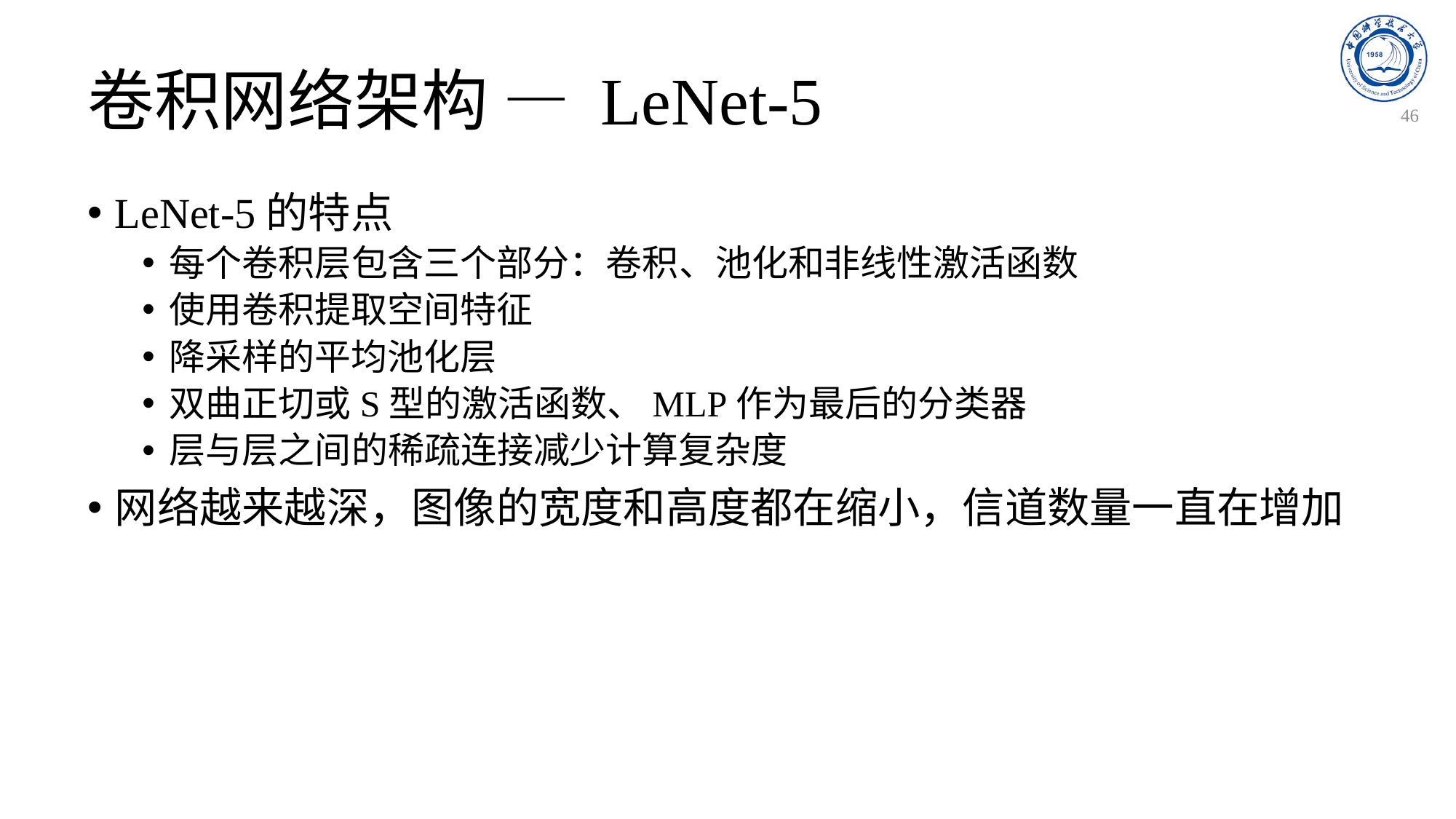

# 卷积网络架构 — LeNet-5
46
LeNet-5的特点
每个卷积层包含三个部分：卷积、池化和非线性激活函数
使用卷积提取空间特征
降采样的平均池化层
双曲正切或S型的激活函数、MLP作为最后的分类器
层与层之间的稀疏连接减少计算复杂度
网络越来越深，图像的宽度和高度都在缩小，信道数量一直在增加